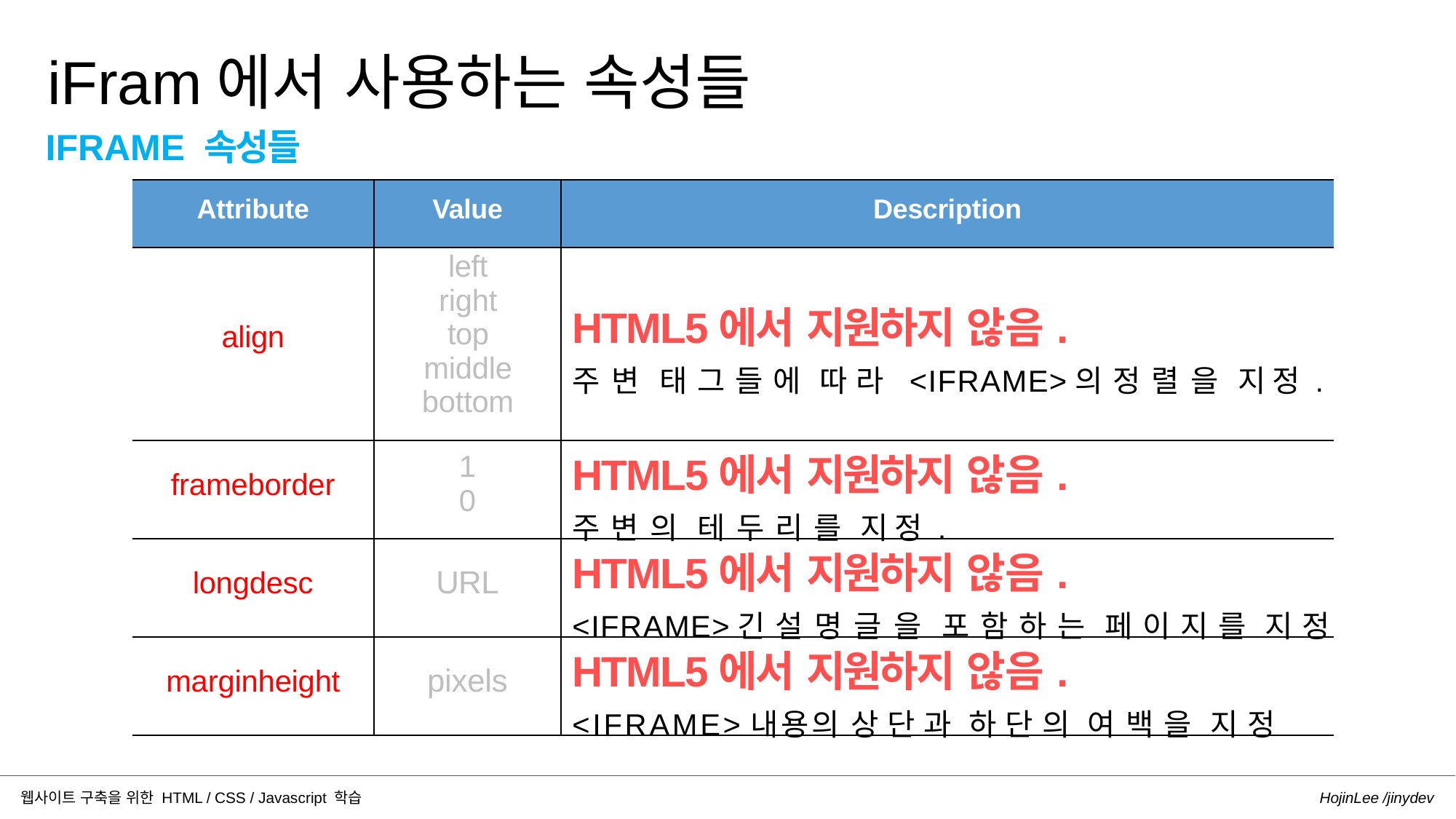

iFram에서 사용하는 속성들
IFRAME 속성들
| Attribute | Value | Description |
| --- | --- | --- |
| align | left right top middle bottom | HTML5에서 지원하지 않음. 주변 태그들에 따라 <IFRAME>의 정렬을 지정. |
| frameborder | 1 0 | HTML5에서 지원하지 않음. 주변의 테두리를 지정. |
| longdesc | URL | HTML5에서 지원하지 않음. <IFRAME>긴 설명글을 포함하는 페이지를 지정 |
| marginheight | pixels | HTML5에서 지원하지 않음. <IFRAME>내용의 상단과 하단의 여백을 지정 |
HojinLee /jinydev
웹사이트 구축을 위한 HTML / CSS / Javascript 학습